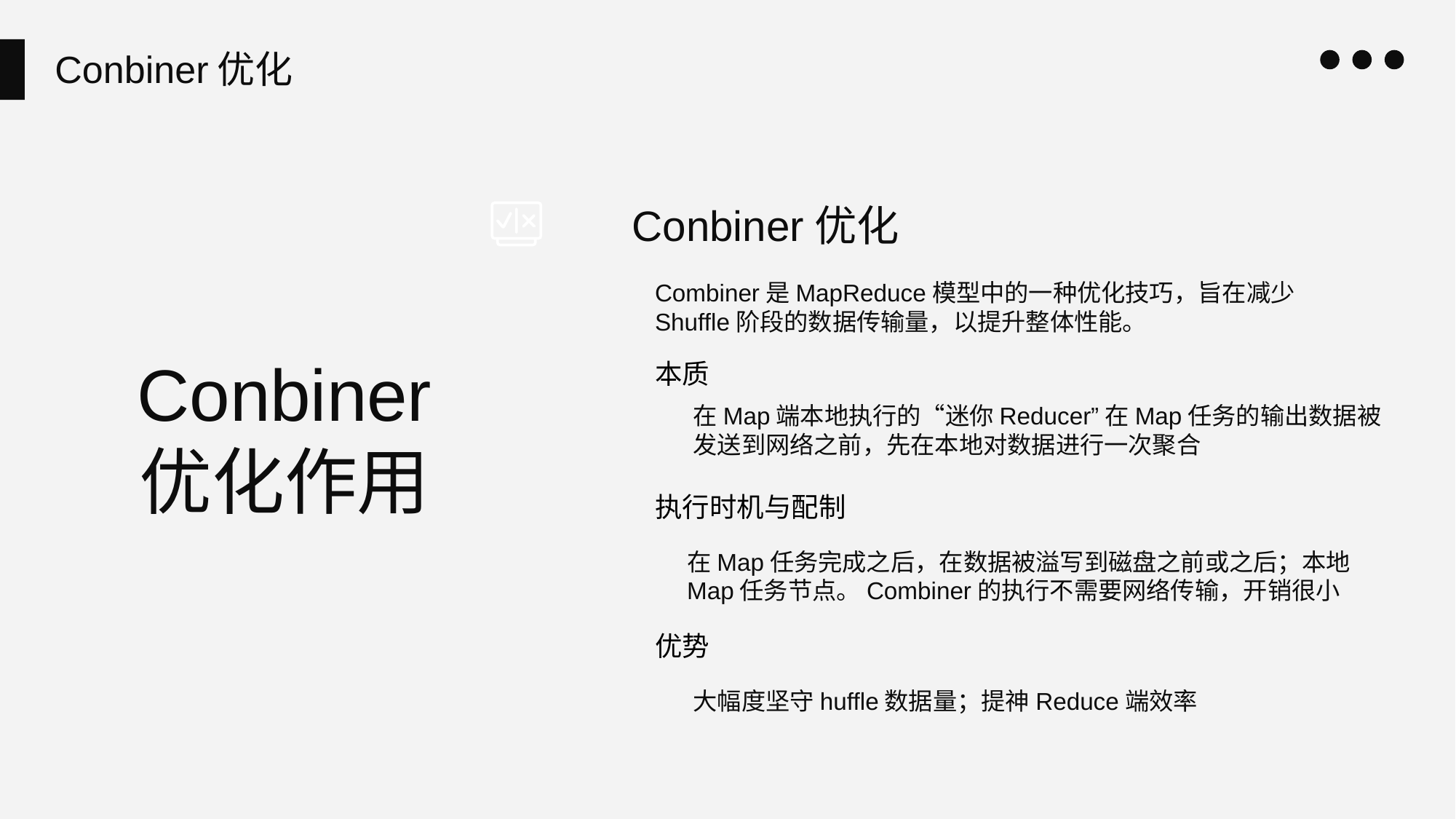

Conbiner优化

Conbiner优化

Combiner是MapReduce模型中的一种优化技巧，旨在减少Shuffle阶段的数据传输量，以提升整体性能。
Conbiner
优化作用
本质
在Map端本地执行的“迷你Reducer”在Map任务的输出数据被发送到网络之前，先在本地对数据进行一次聚合
执行时机与配制
在Map任务完成之后，在数据被溢写到磁盘之前或之后；本地Map任务节点。Combiner的执行不需要网络传输，开销很小
优势
大幅度坚守huffle数据量；提神Reduce端效率